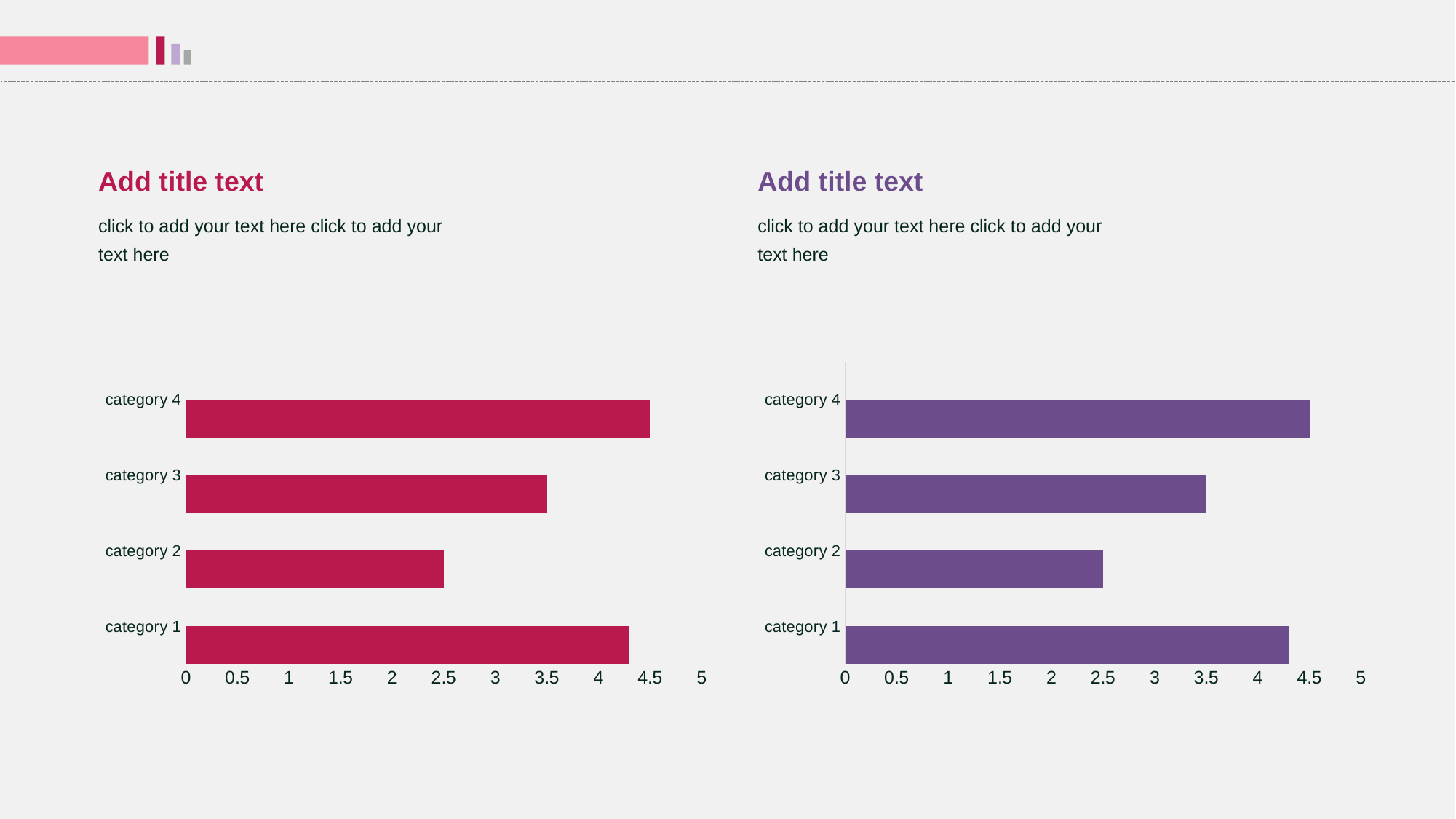

Add title text
Add title text
click to add your text here click to add your text here
click to add your text here click to add your text here

### Chart

| Category | 系列 1 | 列1 | 列2 |
|---|---|---|---|
| category 1 | 4.3 | None | None |
| category 2 | 2.5 | None | None |
| category 3 | 3.5 | None | None |
| category 4 | 4.5 | None | None |

### Chart

| Category | 系列 1 | 列1 | 列2 |
|---|---|---|---|
| category 1 | 4.3 | None | None |
| category 2 | 2.5 | None | None |
| category 3 | 3.5 | None | None |
| category 4 | 4.5 | None | None |